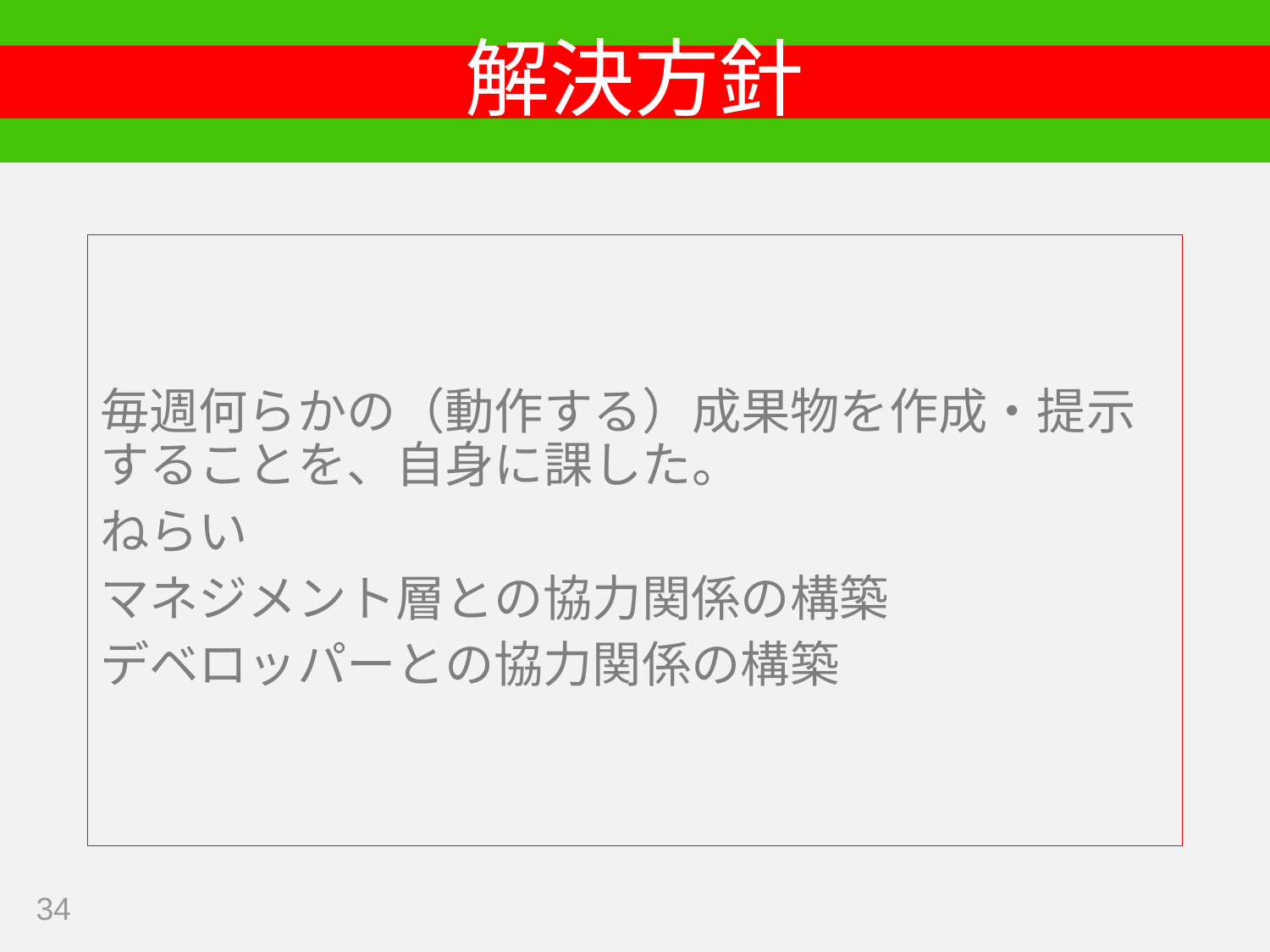

# 解決方針
毎週何らかの（動作する）成果物を作成・提示することを、自身に課した。
ねらい
マネジメント層との協力関係の構築
デベロッパーとの協力関係の構築
34